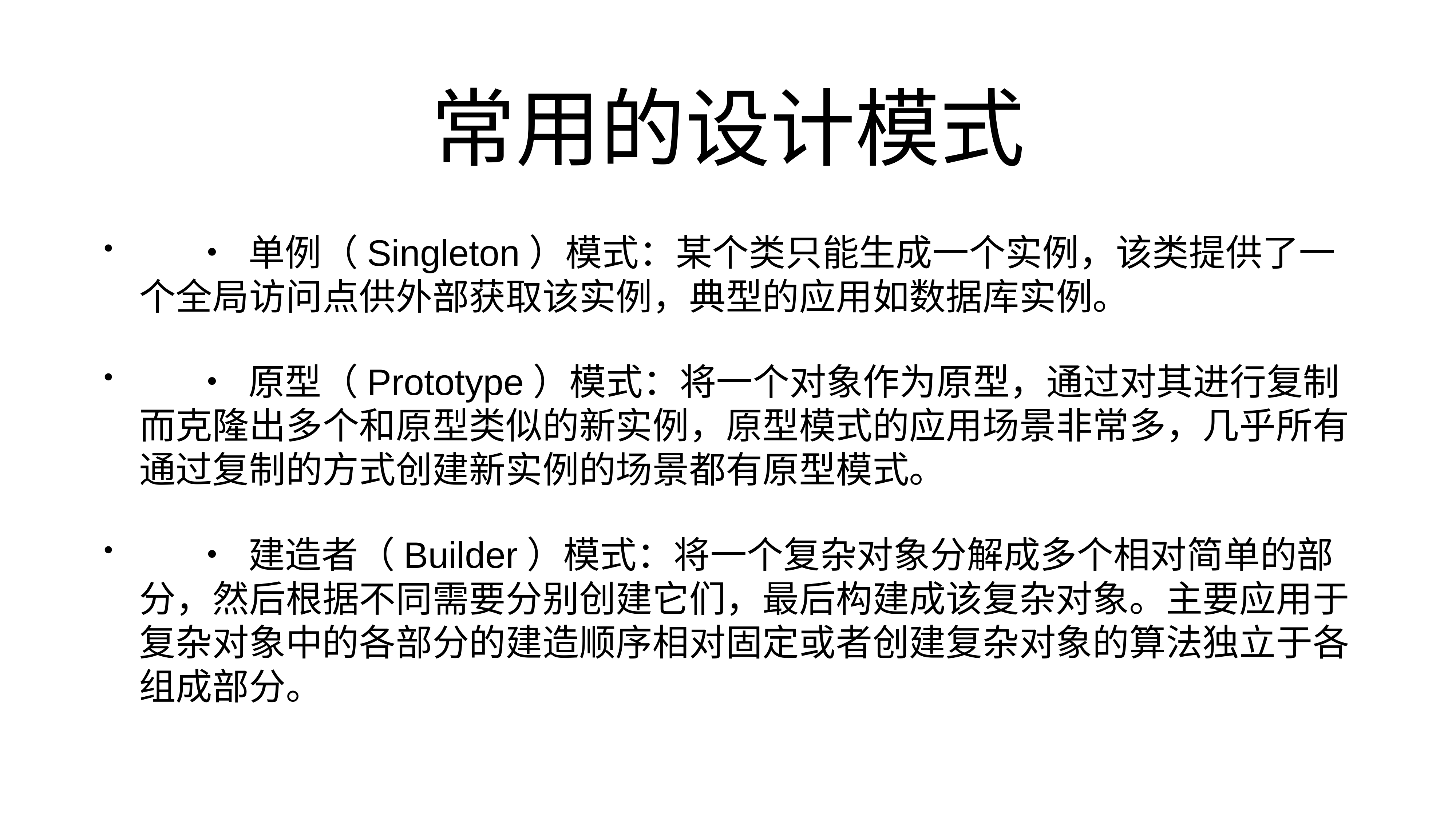

# 常用的设计模式
	•	单例（Singleton）模式：某个类只能生成一个实例，该类提供了一个全局访问点供外部获取该实例，典型的应用如数据库实例。
	•	原型（Prototype）模式：将一个对象作为原型，通过对其进行复制而克隆出多个和原型类似的新实例，原型模式的应用场景非常多，几乎所有通过复制的方式创建新实例的场景都有原型模式。
	•	建造者（Builder）模式：将一个复杂对象分解成多个相对简单的部分，然后根据不同需要分别创建它们，最后构建成该复杂对象。主要应用于复杂对象中的各部分的建造顺序相对固定或者创建复杂对象的算法独立于各组成部分。